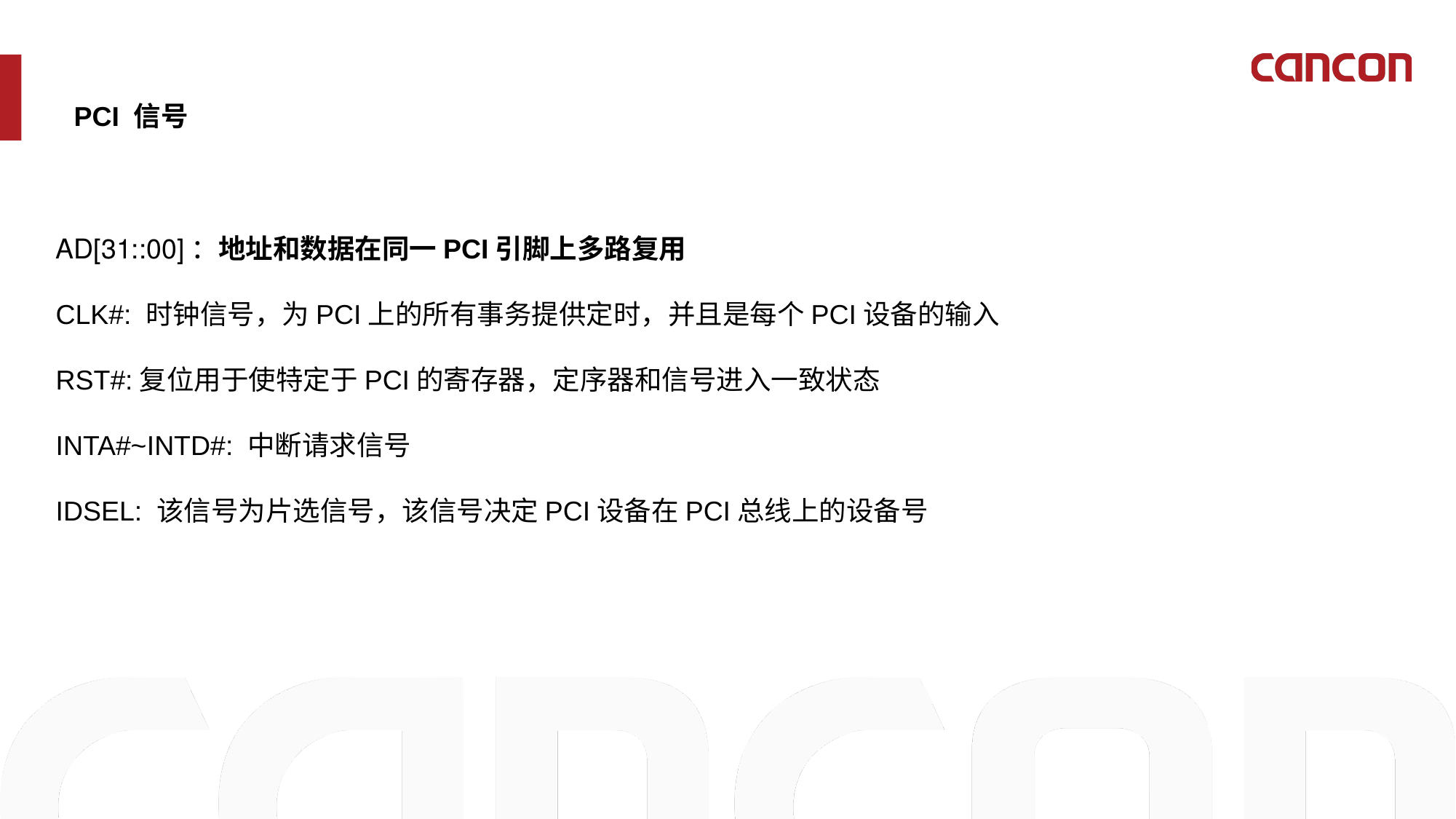

PCI 信号

AD[31::00]：地址和数据在同一PCI引脚上多路复用

CLK#: 时钟信号，为PCI上的所有事务提供定时，并且是每个PCI设备的输入

RST#:复位用于使特定于PCI的寄存器，定序器和信号进入一致状态

INTA#~INTD#: 中断请求信号

IDSEL: 该信号为片选信号，该信号决定PCI设备在PCI总线上的设备号